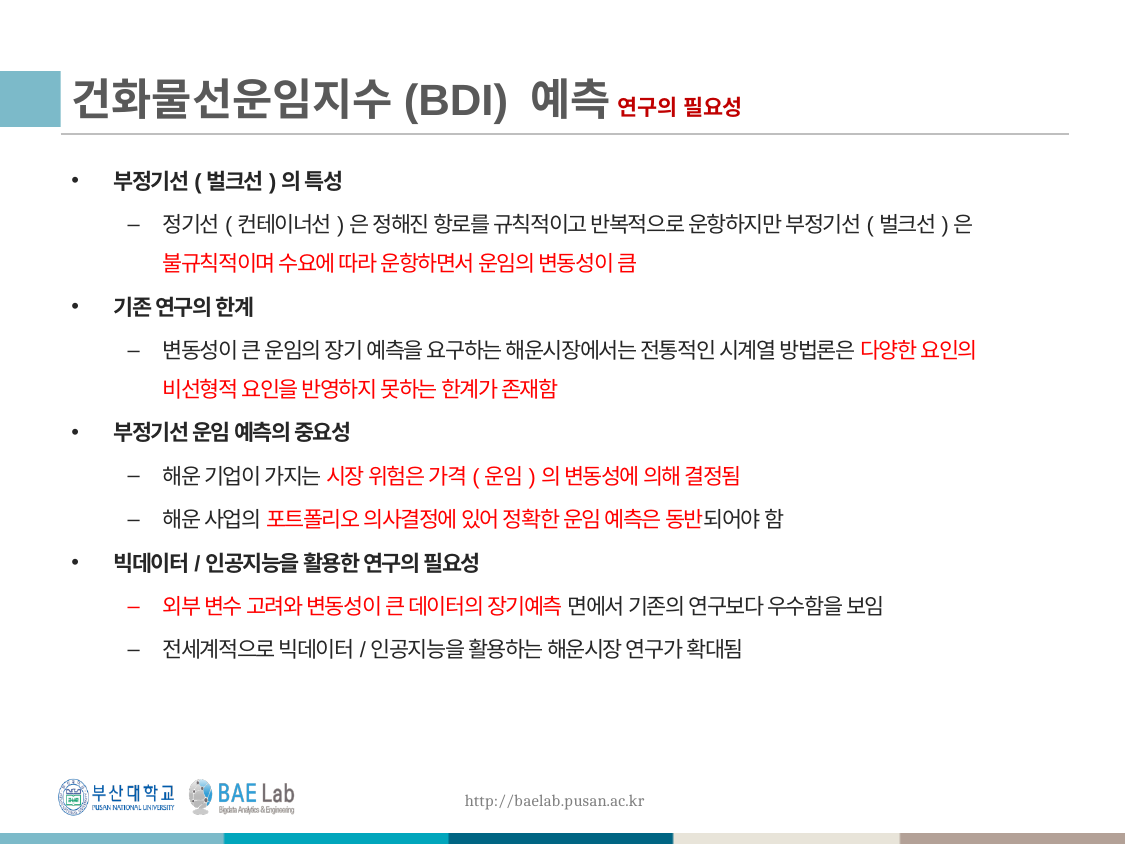

# 건화물선운임지수(BDI) 예측 연구의 필요성
부정기선(벌크선)의 특성
정기선(컨테이너선)은 정해진 항로를 규칙적이고 반복적으로 운항하지만 부정기선(벌크선)은 불규칙적이며 수요에 따라 운항하면서 운임의 변동성이 큼
기존 연구의 한계
변동성이 큰 운임의 장기 예측을 요구하는 해운시장에서는 전통적인 시계열 방법론은 다양한 요인의 비선형적 요인을 반영하지 못하는 한계가 존재함
부정기선 운임 예측의 중요성
해운 기업이 가지는 시장 위험은 가격(운임)의 변동성에 의해 결정됨
해운 사업의 포트폴리오 의사결정에 있어 정확한 운임 예측은 동반되어야 함
빅데이터/인공지능을 활용한 연구의 필요성
외부 변수 고려와 변동성이 큰 데이터의 장기예측 면에서 기존의 연구보다 우수함을 보임
전세계적으로 빅데이터/인공지능을 활용하는 해운시장 연구가 확대됨